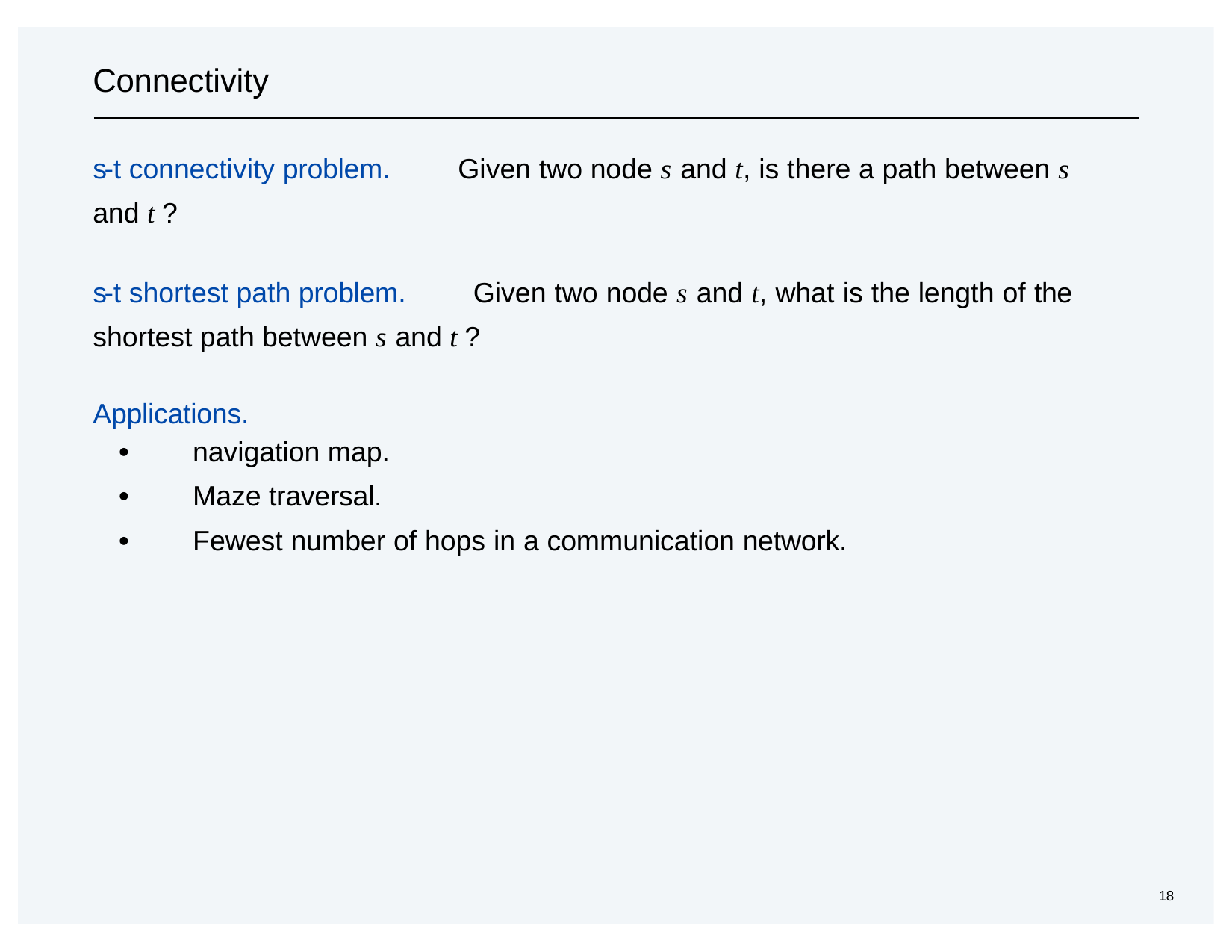

# Connectivity
s-t connectivity problem.	Given two node s and t, is there a path between s
and t ?

s-t shortest path problem.	Given two node s and t, what is the length of the shortest path between s and t ?

Applications.
・navigation map.
・Maze traversal.
・Fewest number of hops in a communication network.
18